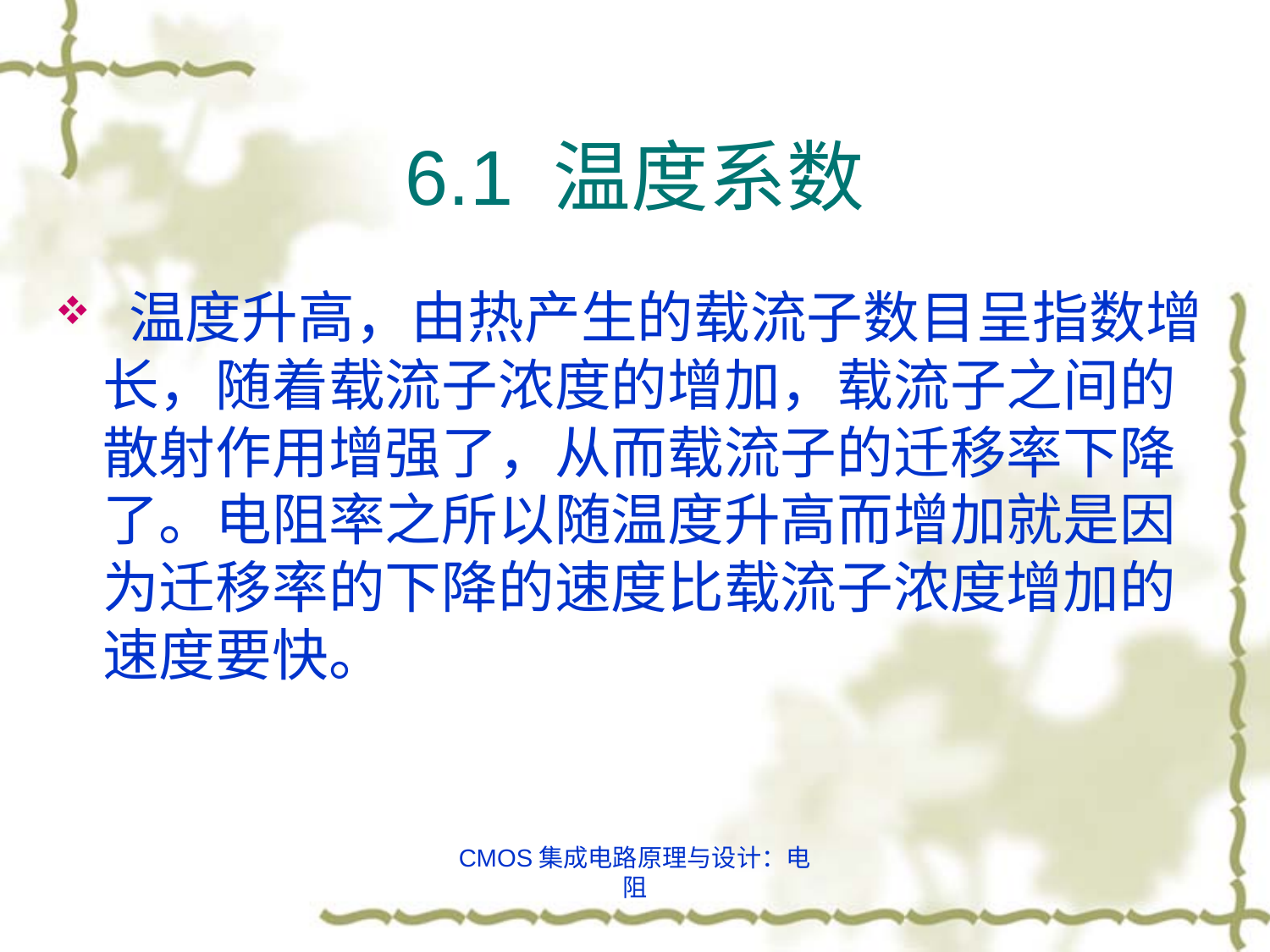

# 6.1 温度系数
 温度升高，由热产生的载流子数目呈指数增长，随着载流子浓度的增加，载流子之间的散射作用增强了，从而载流子的迁移率下降了。电阻率之所以随温度升高而增加就是因为迁移率的下降的速度比载流子浓度增加的速度要快。
CMOS集成电路原理与设计：电阻
6